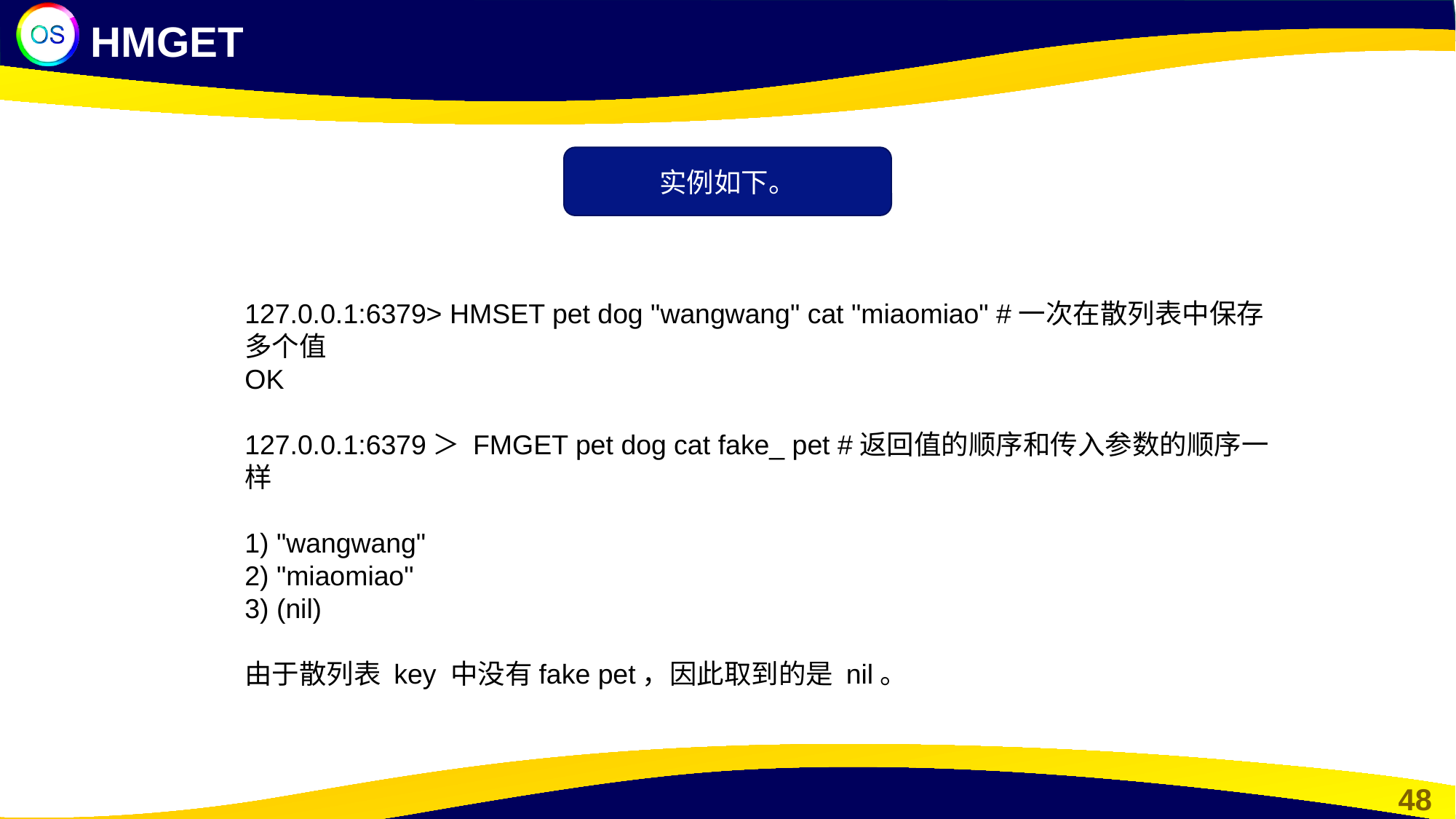

HMGET
实例如下。
127.0.0.1:6379> HMSET pet dog "wangwang" cat "miaomiao" #一次在散列表中保存多个值
OK

127.0.0.1:6379＞ FMGET pet dog cat fake_ pet #返回值的顺序和传入参数的顺序一样

1) "wangwang"
2) "miaomiao"
3) (nil)

由于散列表 key 中没有fake pet，因此取到的是 nil。